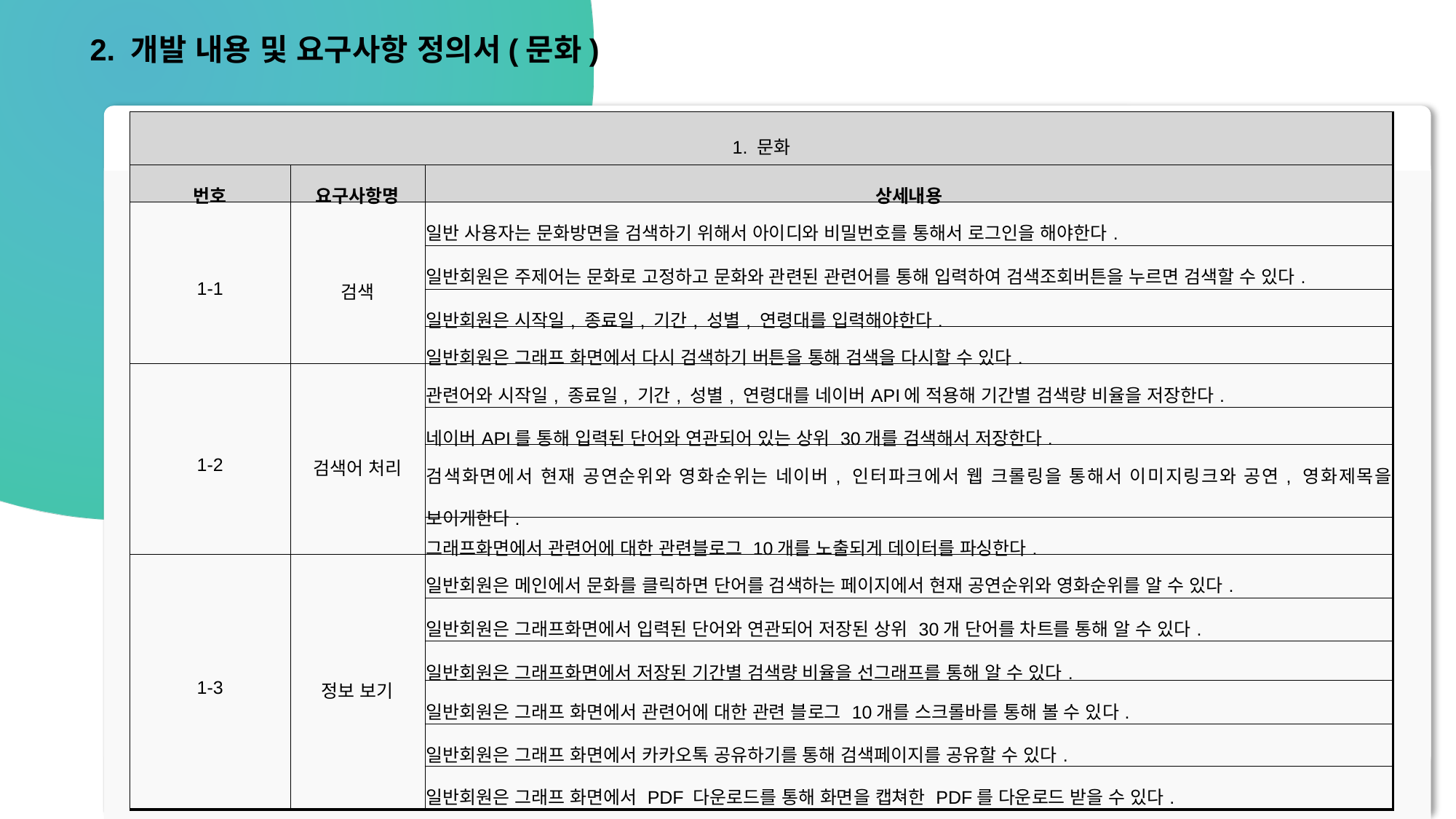

2. 개발 내용 및 요구사항 정의서(문화)
| 1. 문화 |  |  |
| --- | --- | --- |
| 번호 | 요구사항명 | 상세내용 |
| 1-1 | 검색 | 일반 사용자는 문화방면을 검색하기 위해서 아이디와 비밀번호를 통해서 로그인을 해야한다. |
|  |  | 일반회원은 주제어는 문화로 고정하고 문화와 관련된 관련어를 통해 입력하여 검색조회버튼을 누르면 검색할 수 있다. |
|  |  | 일반회원은 시작일, 종료일, 기간, 성별, 연령대를 입력해야한다. |
|  |  | 일반회원은 그래프 화면에서 다시 검색하기 버튼을 통해 검색을 다시할 수 있다. |
| 1-2 | 검색어 처리 | 관련어와 시작일, 종료일, 기간, 성별, 연령대를 네이버API에 적용해 기간별 검색량 비율을 저장한다. |
|  |  | 네이버API를 통해 입력된 단어와 연관되어 있는 상위 30개를 검색해서 저장한다. |
|  |  | 검색화면에서 현재 공연순위와 영화순위는 네이버, 인터파크에서 웹 크롤링을 통해서 이미지링크와 공연, 영화제목을 보이게한다. |
|  |  | 그래프화면에서 관련어에 대한 관련블로그 10개를 노출되게 데이터를 파싱한다. |
| 1-3 | 정보 보기 | 일반회원은 메인에서 문화를 클릭하면 단어를 검색하는 페이지에서 현재 공연순위와 영화순위를 알 수 있다. |
|  |  | 일반회원은 그래프화면에서 입력된 단어와 연관되어 저장된 상위 30개 단어를 차트를 통해 알 수 있다. |
|  |  | 일반회원은 그래프화면에서 저장된 기간별 검색량 비율을 선그래프를 통해 알 수 있다. |
|  |  | 일반회원은 그래프 화면에서 관련어에 대한 관련 블로그 10개를 스크롤바를 통해 볼 수 있다. |
|  |  | 일반회원은 그래프 화면에서 카카오톡 공유하기를 통해 검색페이지를 공유할 수 있다. |
|  |  | 일반회원은 그래프 화면에서 PDF 다운로드를 통해 화면을 캡쳐한 PDF를 다운로드 받을 수 있다. |